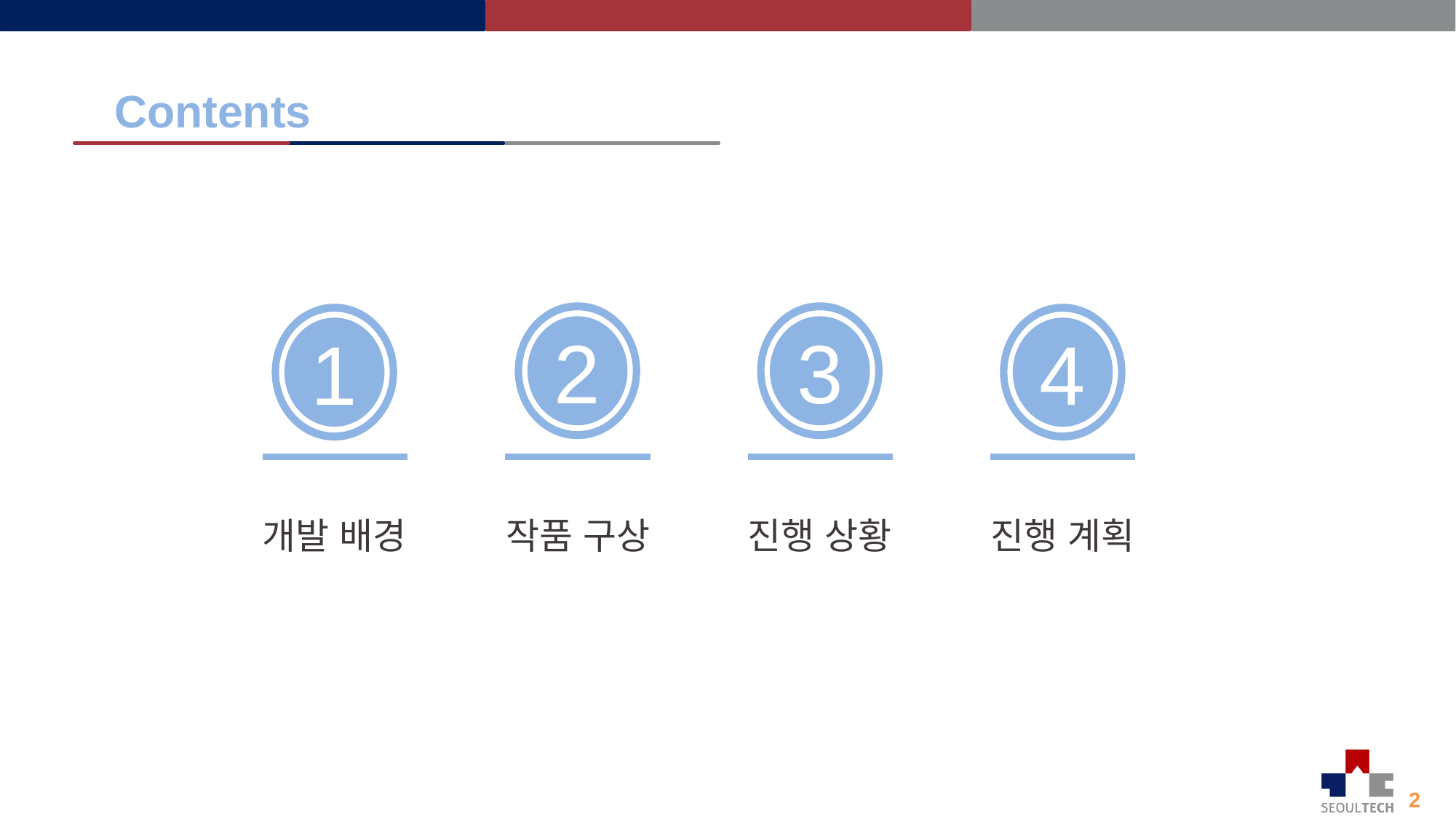

Contents

2

3

1

4

진행 상황
진행 계획
작품 구상
개발 배경
2